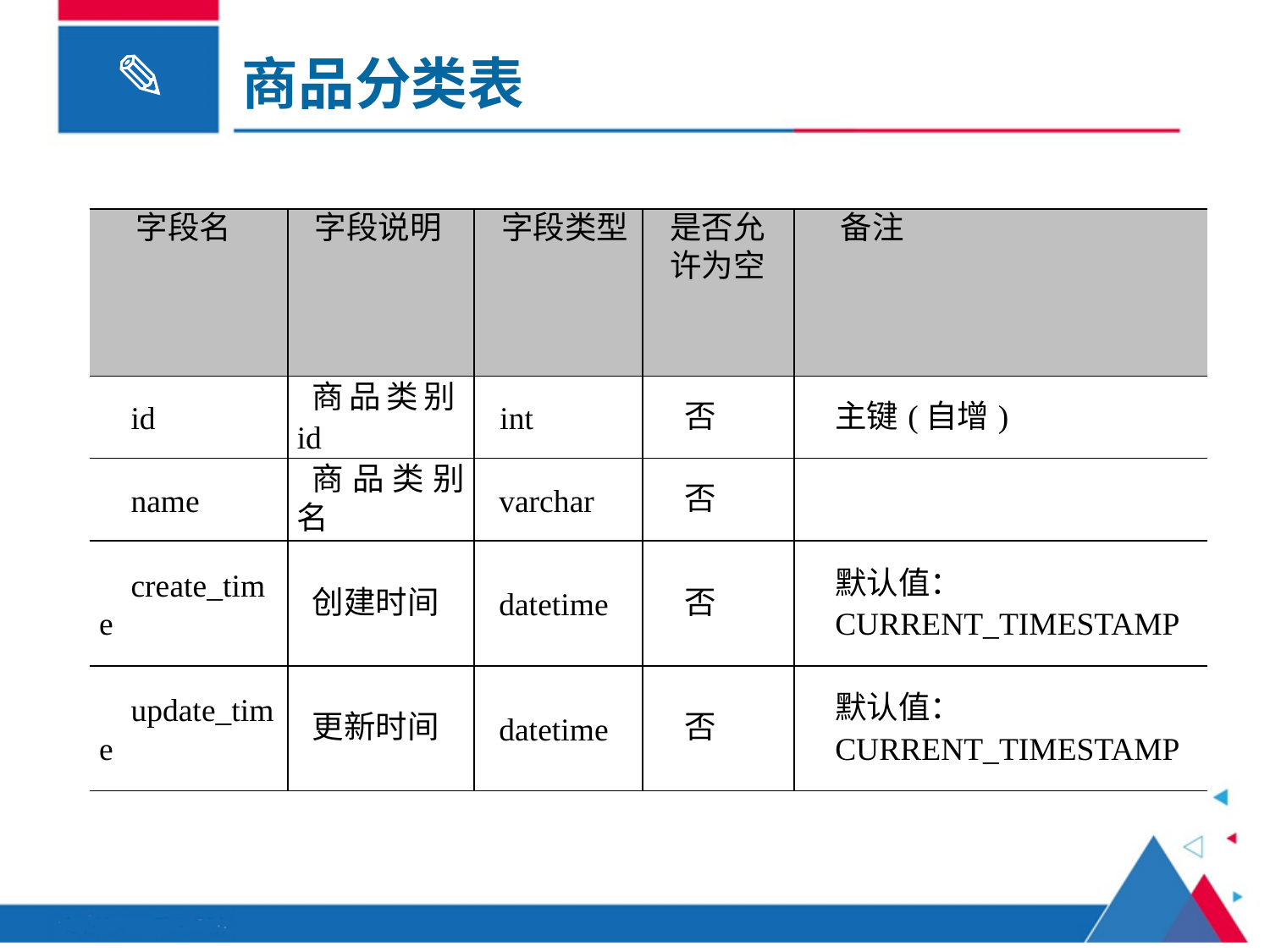

商品分类表
组件中的data
| 字段名 | 字段说明 | 字段类型 | 是否允 许为空 | 备注 |
| --- | --- | --- | --- | --- |
| id | 商品类别id | int | 否 | 主键(自增) |
| name | 商品类别名 | varchar | 否 |  |
| create\_time | 创建时间 | datetime | 否 | 默认值： CURRENT\_TIMESTAMP |
| update\_time | 更新时间 | datetime | 否 | 默认值： CURRENT\_TIMESTAMP |